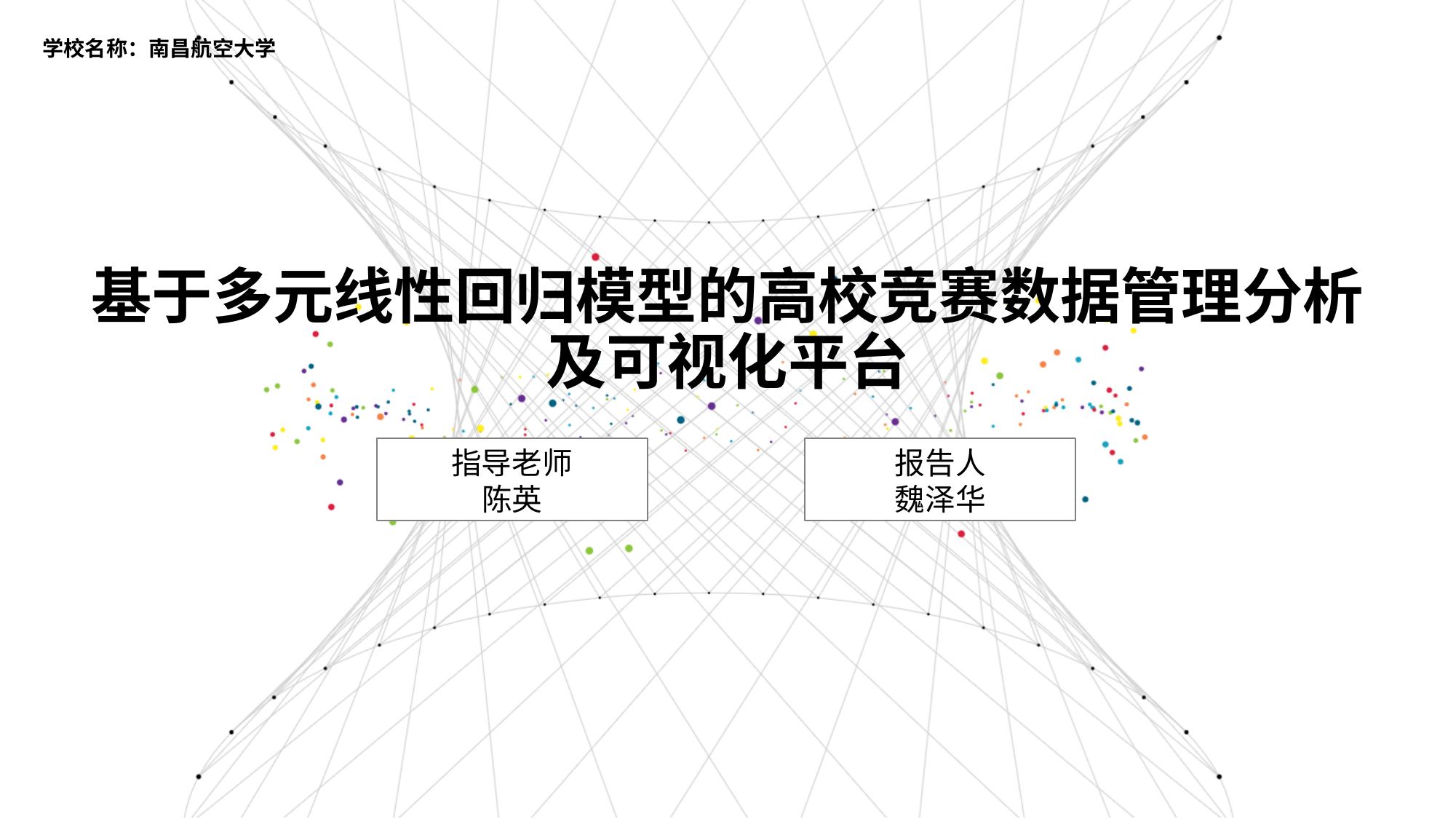

学校名称：南昌航空大学
基于多元线性回归模型的高校竞赛数据管理分析及可视化平台
指导老师
陈英
报告人
魏泽华